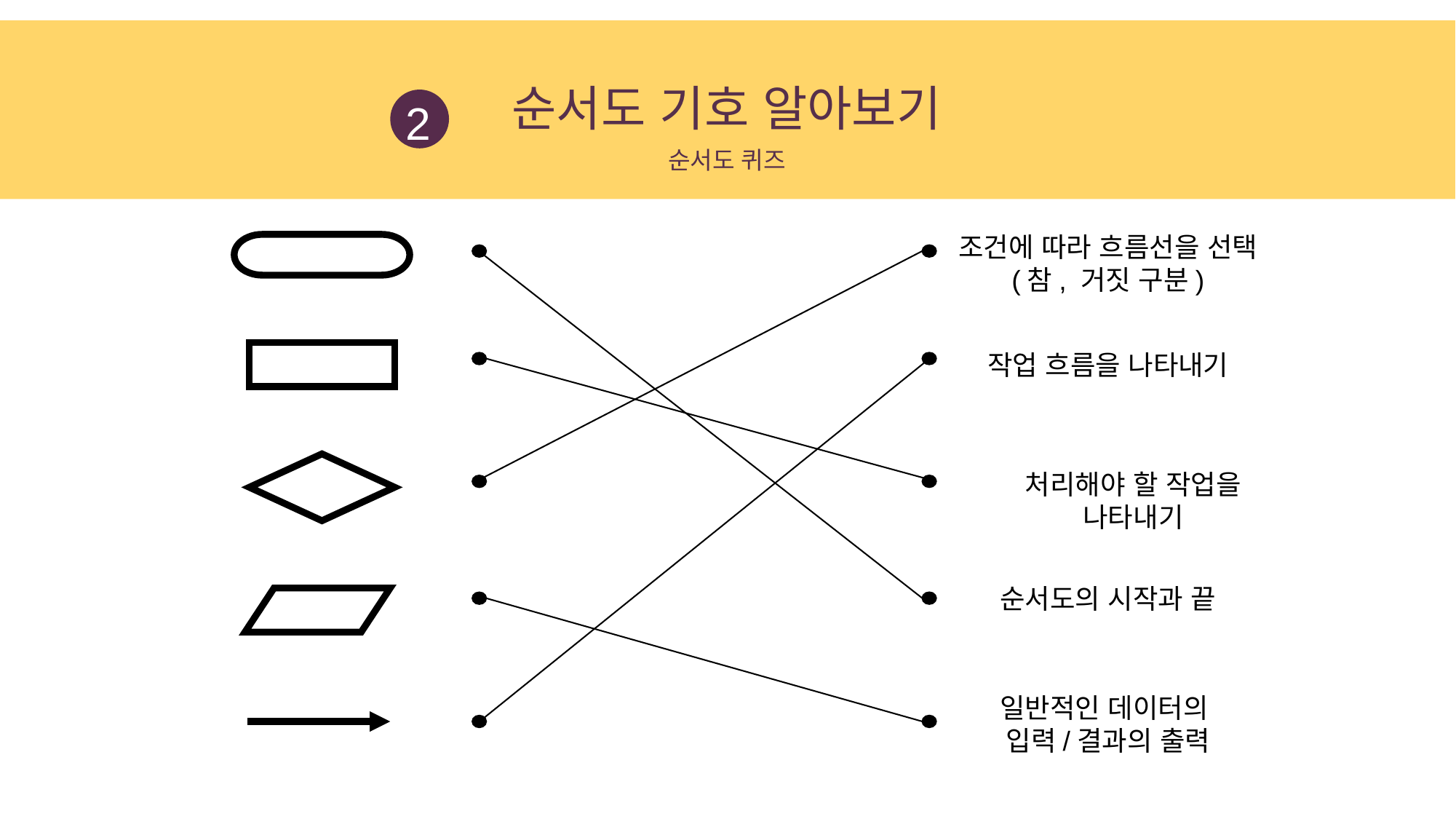

순서도 기호 알아보기

2
순서도 퀴즈
조건에 따라 흐름선을 선택
(참, 거짓 구분)

작업 흐름을 나타내기

처리해야 할 작업을 나타내기

순서도의 시작과 끝

일반적인 데이터의
입력/결과의 출력